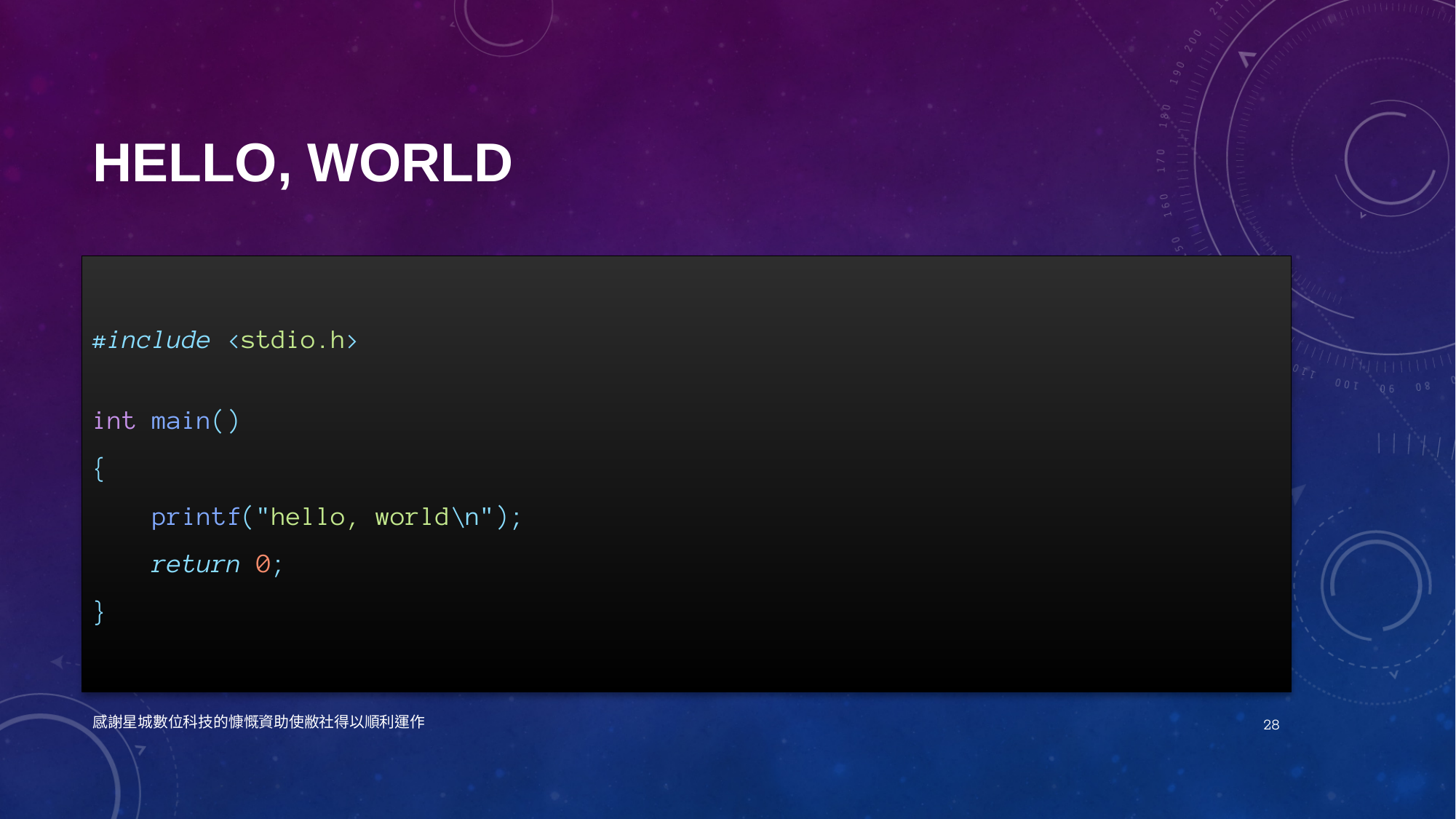

# Hello, world
#include <stdio.h>
int main()
{
    printf("hello, world\n");
    return 0;
}
感謝星城數位科技的慷慨資助使敝社得以順利運作
28